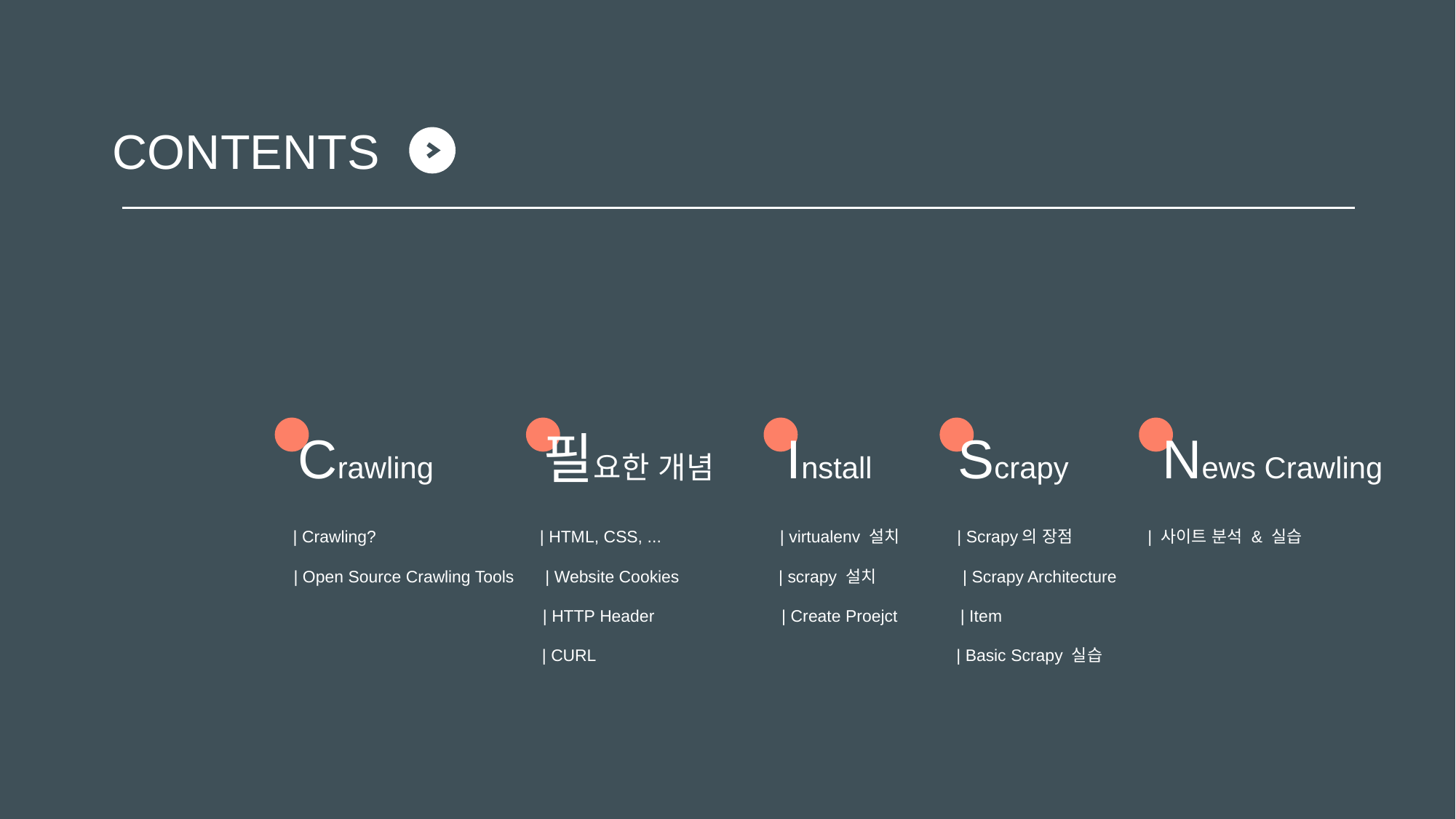

CONTENTS

Crawling
필요한 개념
Install
Scrapy
News Crawling
| Crawling?
| Open Source Crawling Tools

| HTML, CSS, ...
| Website Cookies
| HTTP Header
| CURL
| virtualenv 설치
| scrapy 설치
| Create Proejct
| Scrapy의 장점
| Scrapy Architecture
| Item
| Basic Scrapy 실습
| 사이트 분석 & 실습